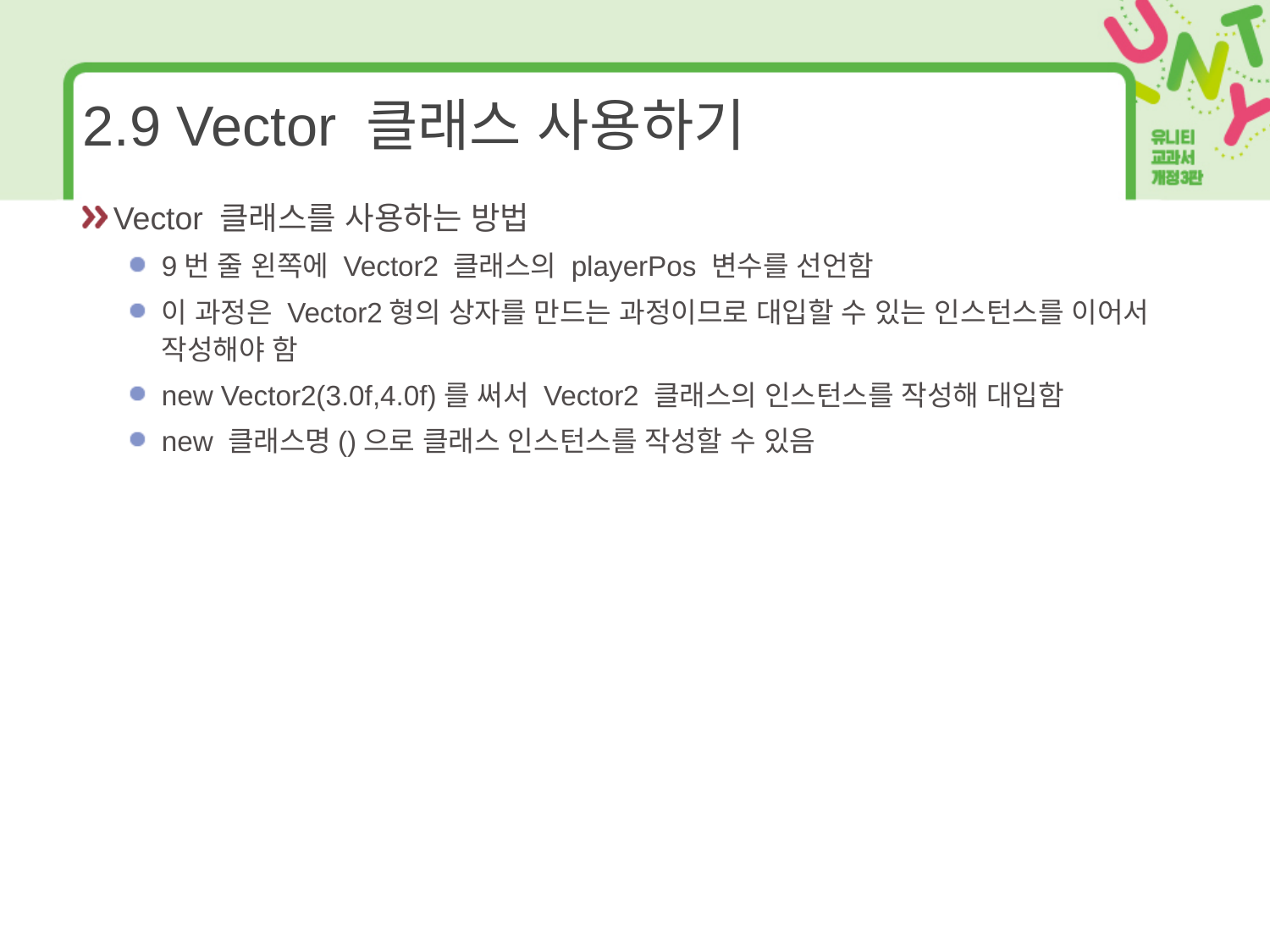

# 2.9 Vector 클래스 사용하기
Vector 클래스를 사용하는 방법
9번 줄 왼쪽에 Vector2 클래스의 playerPos 변수를 선언함
이 과정은 Vector2형의 상자를 만드는 과정이므로 대입할 수 있는 인스턴스를 이어서 작성해야 함
new Vector2(3.0f,4.0f)를 써서 Vector2 클래스의 인스턴스를 작성해 대입함
new 클래스명()으로 클래스 인스턴스를 작성할 수 있음